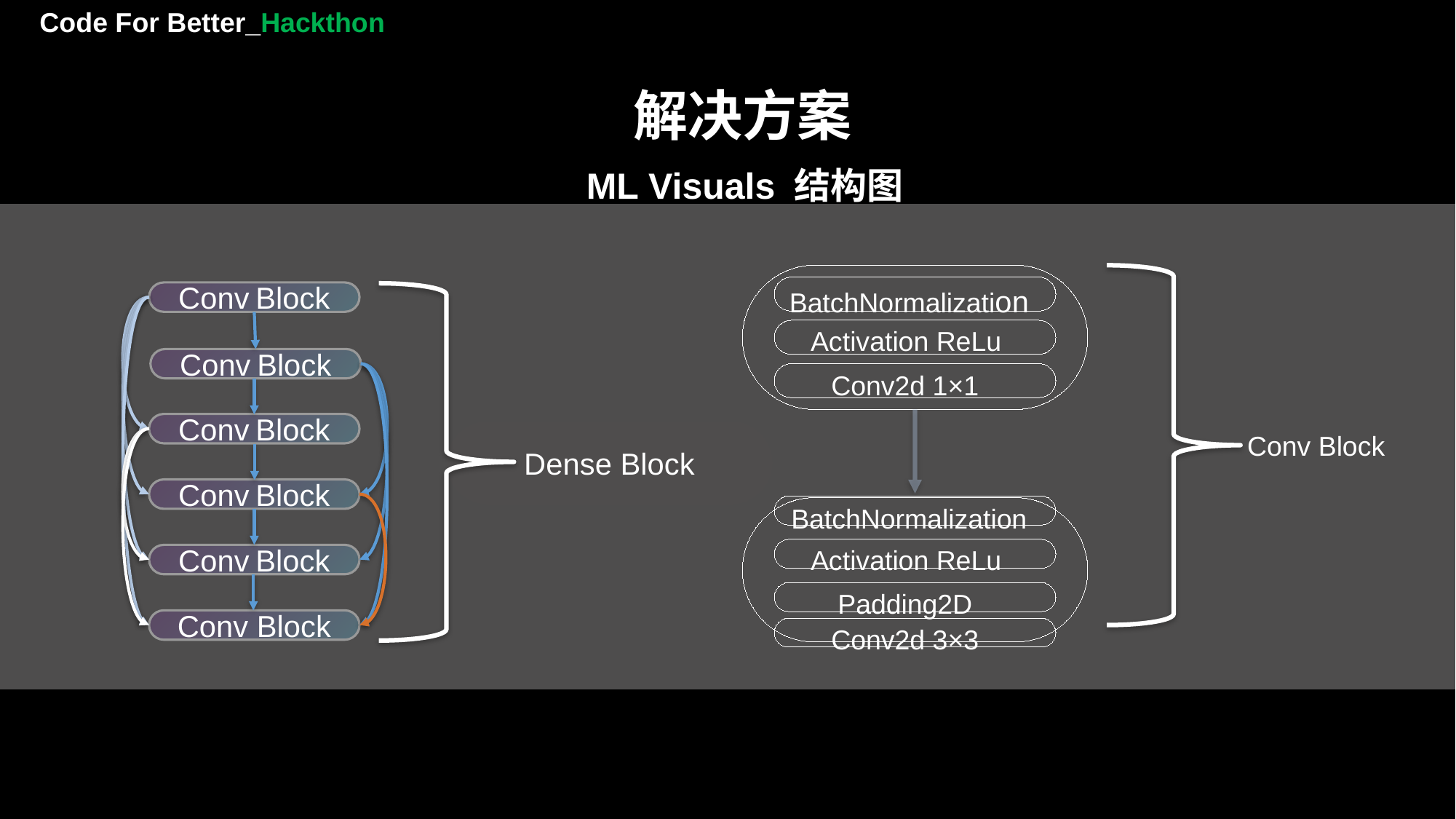

Code For Better_Hackthon
解决方案
ML Visuals 结构图

BatchNormalization

Activation ReLu

Conv2d 1×1

Conv Block
BatchNormalization

Activation ReLu

Padding2D

Conv2d 3×3

Conv Block

Conv Block
Conv Block
Dense Block
Conv Block
Conv Block
Conv Block